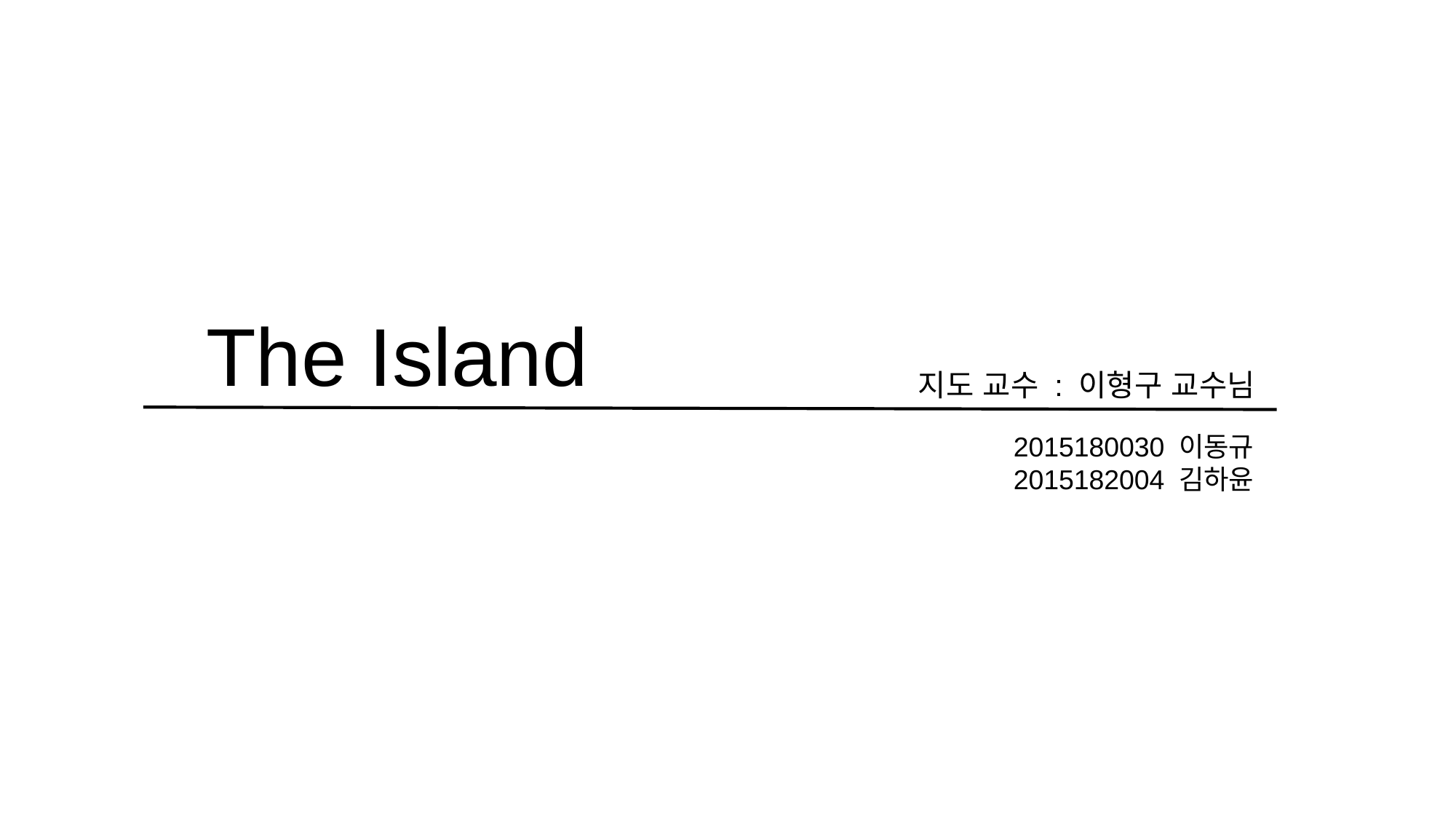

The Island
지도 교수 : 이형구 교수님
2015180030 이동규
2015182004 김하윤